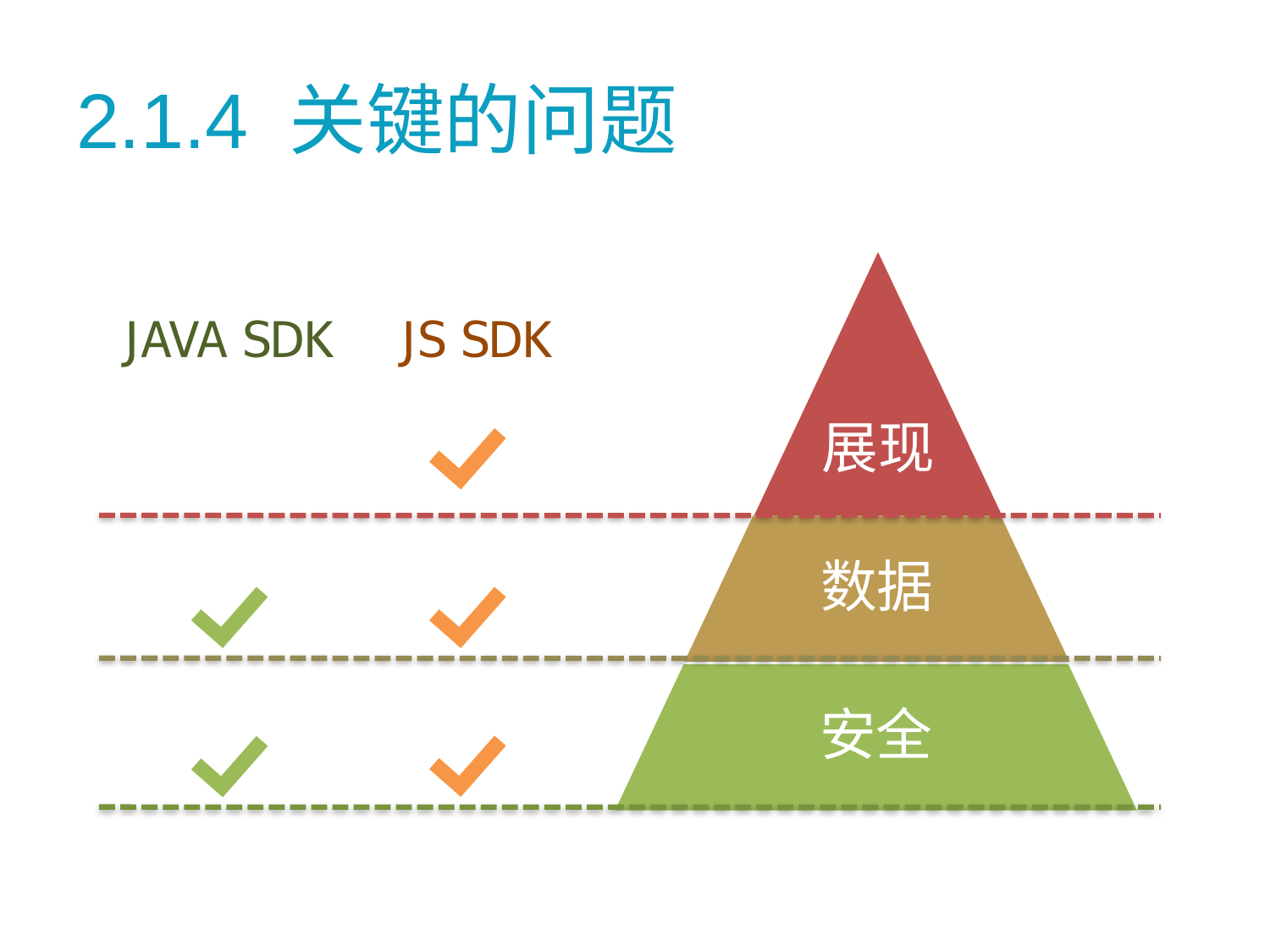

# 2.1.4 关键的问题

展现
JAVA SDK
JS SDK

数据

安全